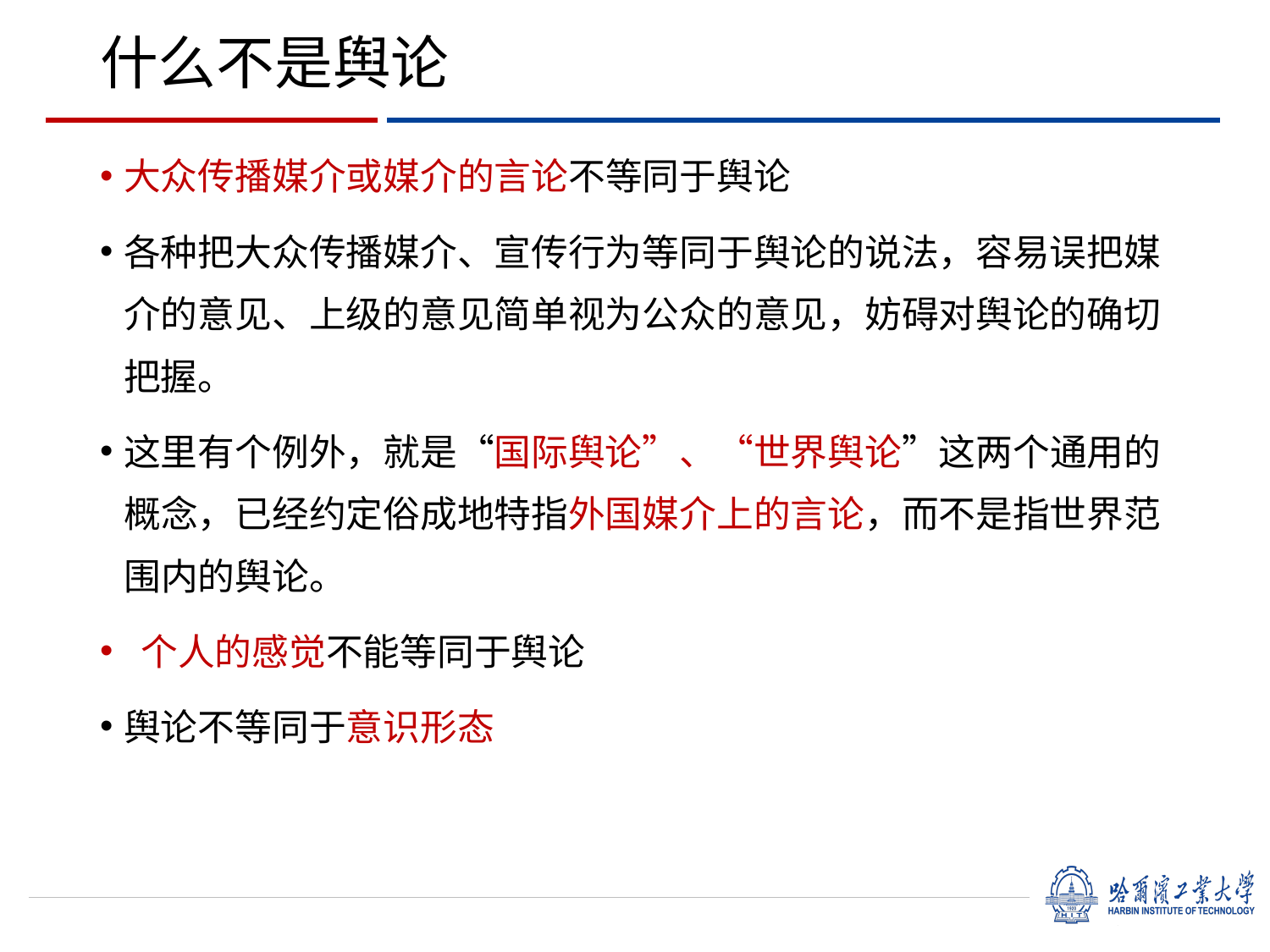

# 什么不是舆论
大众传播媒介或媒介的言论不等同于舆论
各种把大众传播媒介、宣传行为等同于舆论的说法，容易误把媒介的意见、上级的意见简单视为公众的意见，妨碍对舆论的确切把握。
这里有个例外，就是“国际舆论”、“世界舆论”这两个通用的概念，已经约定俗成地特指外国媒介上的言论，而不是指世界范围内的舆论。
 个人的感觉不能等同于舆论
舆论不等同于意识形态